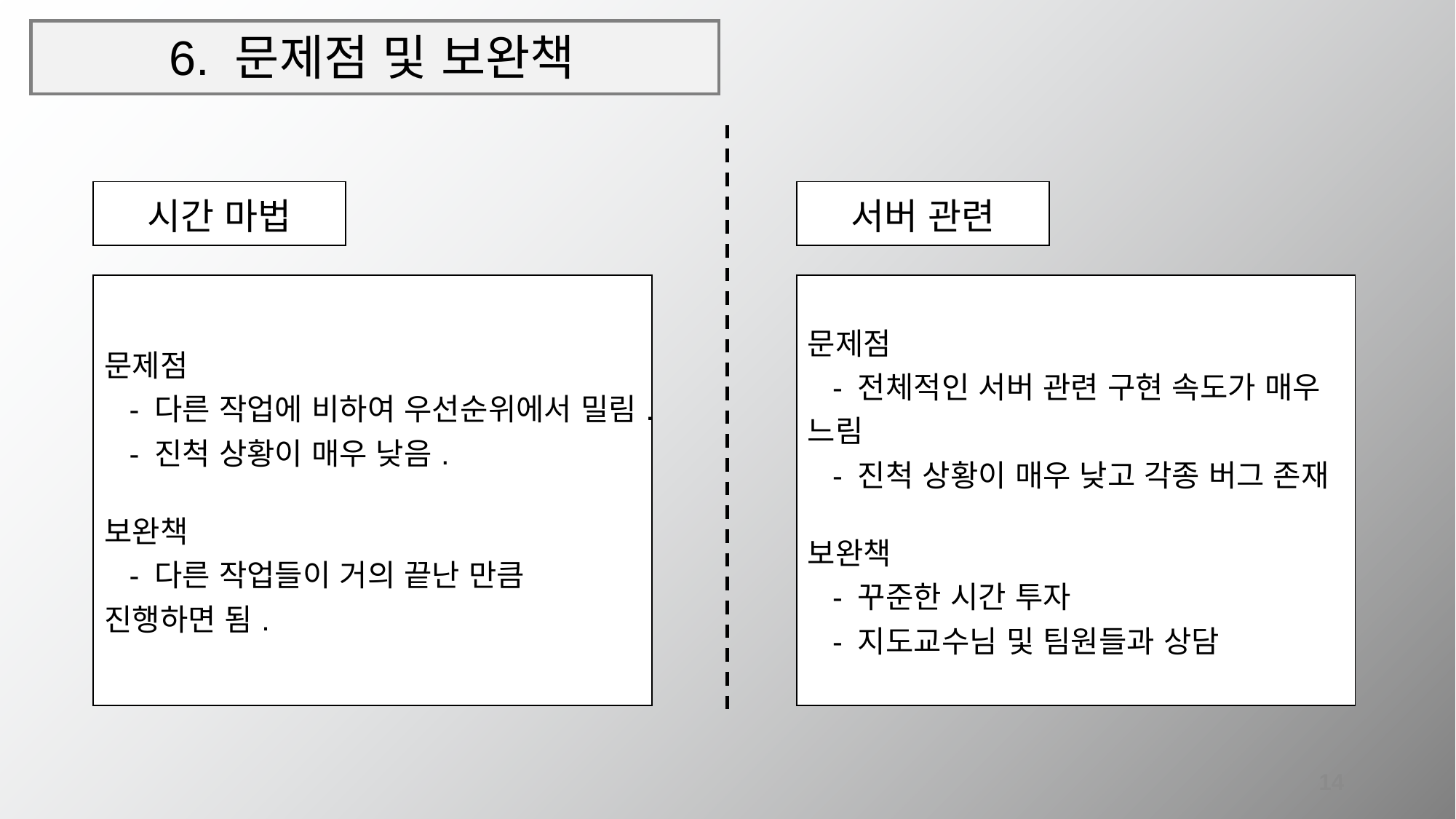

# 6. 문제점 및 보완책
| 시간 마법 |
| --- |
| 서버 관련 |
| --- |
| 문제점 - 다른 작업에 비하여 우선순위에서 밀림. - 진척 상황이 매우 낮음. 보완책 - 다른 작업들이 거의 끝난 만큼 진행하면 됨. |
| --- |
| 문제점 - 전체적인 서버 관련 구현 속도가 매우 느림 - 진척 상황이 매우 낮고 각종 버그 존재 보완책 - 꾸준한 시간 투자 - 지도교수님 및 팀원들과 상담 |
| --- |
14